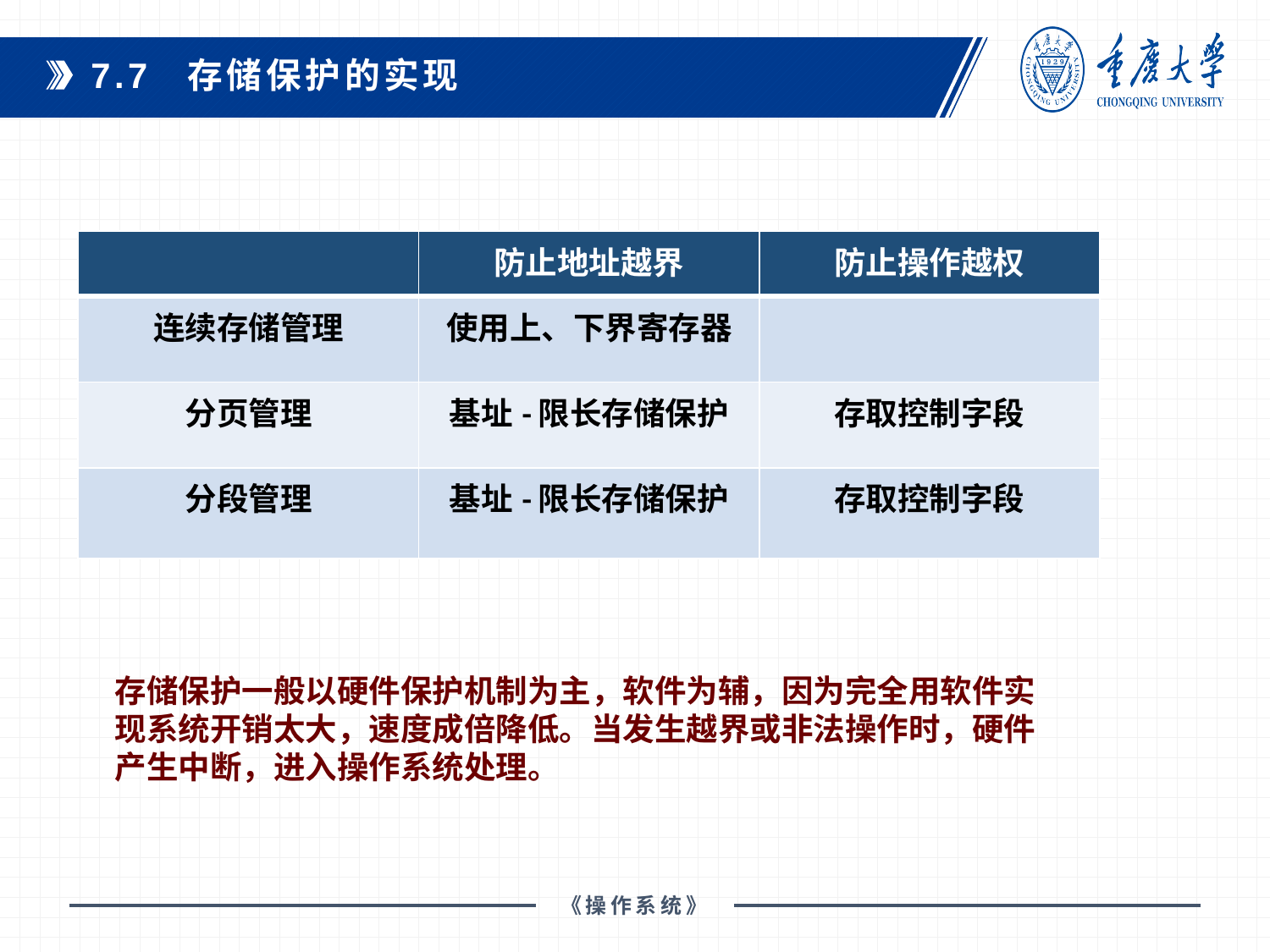

7.7  存储保护的实现

|  | 防止地址越界 | 防止操作越权 |
| --- | --- | --- |
| 连续存储管理 | 使用上、下界寄存器 |  |
| 分页管理 | 基址-限长存储保护 | 存取控制字段 |
| 分段管理 | 基址-限长存储保护 | 存取控制字段 |
存储保护一般以硬件保护机制为主，软件为辅，因为完全用软件实现系统开销太大，速度成倍降低。当发生越界或非法操作时，硬件产生中断，进入操作系统处理。